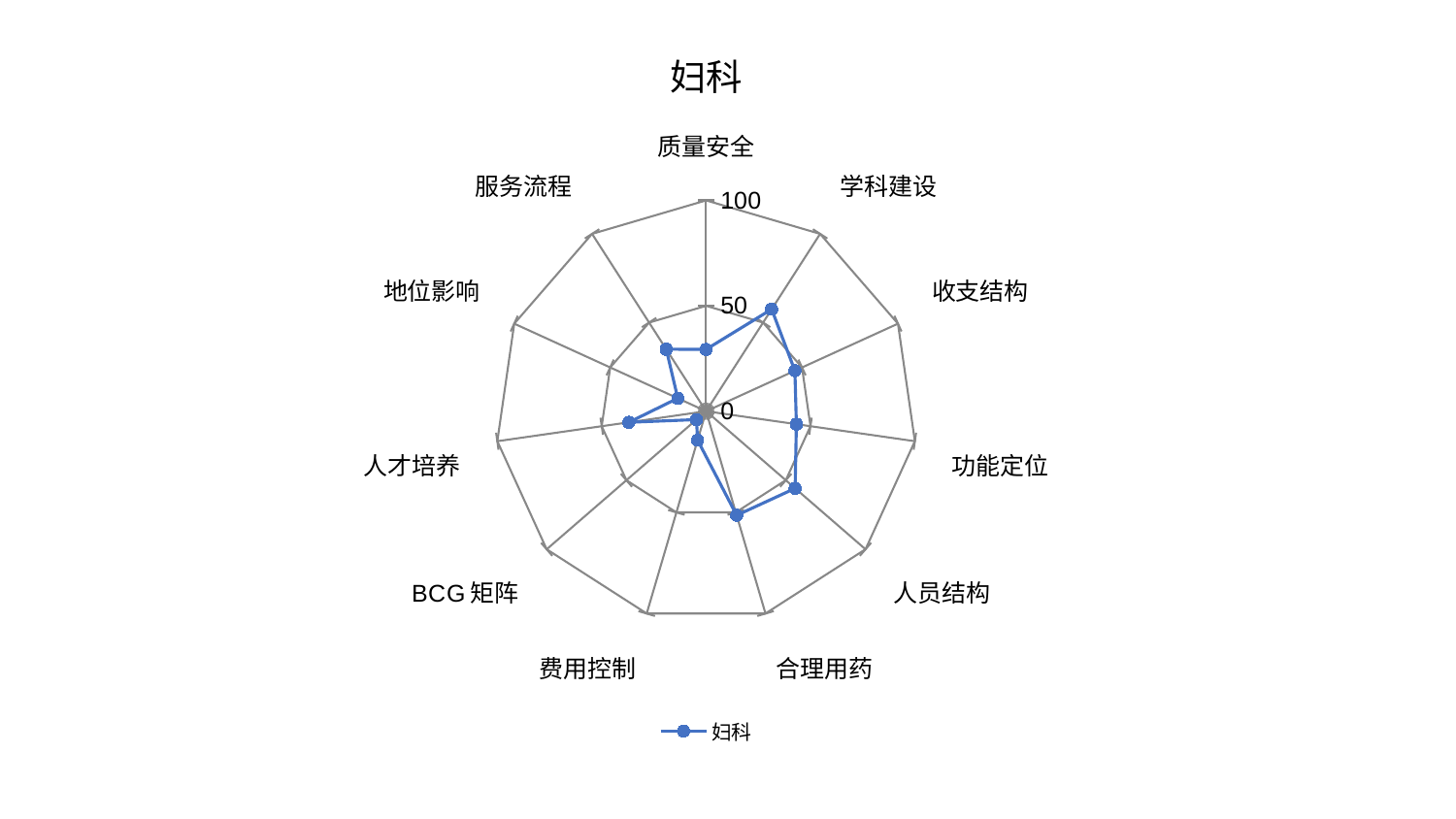

### Chart: 妇科

| Category | 妇科 |
|---|---|
| 质量安全 | 29.321482356856723 |
| 学科建设 | 57.50085554554083 |
| 收支结构 | 46.27910037867643 |
| 功能定位 | 43.25739158484869 |
| 人员结构 | 55.85368341635766 |
| 合理用药 | 51.44577843245315 |
| 费用控制 | 14.320373846919427 |
| BCG矩阵 | 6.067349456524676 |
| 人才培养 | 37.00560588637966 |
| 地位影响 | 14.779967522172013 |
| 服务流程 | 34.95524542499531 |
132